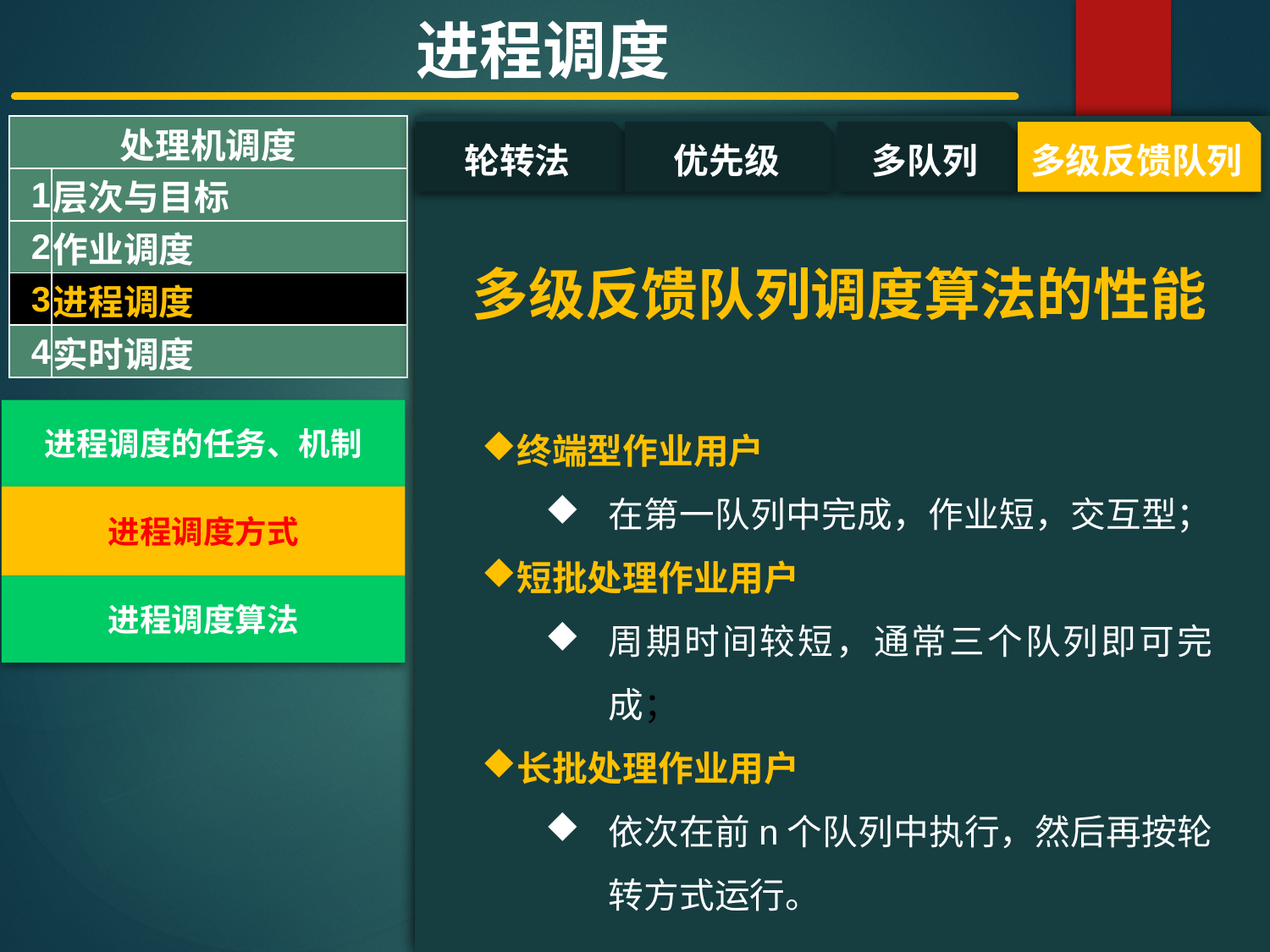

进程调度
| 处理机调度 |  |
| --- | --- |
| 1 | 层次与目标 |
| 2 | 作业调度 |
| 3 | 进程调度 |
| 4 | 实时调度 |
#
轮转法
优先级
多队列
多级反馈队列
多级反馈队列调度算法的性能
进程调度的任务、机制
终端型作业用户
在第一队列中完成，作业短，交互型；
短批处理作业用户
周期时间较短，通常三个队列即可完成；
长批处理作业用户
依次在前n个队列中执行，然后再按轮转方式运行。
进程调度方式
进程调度算法